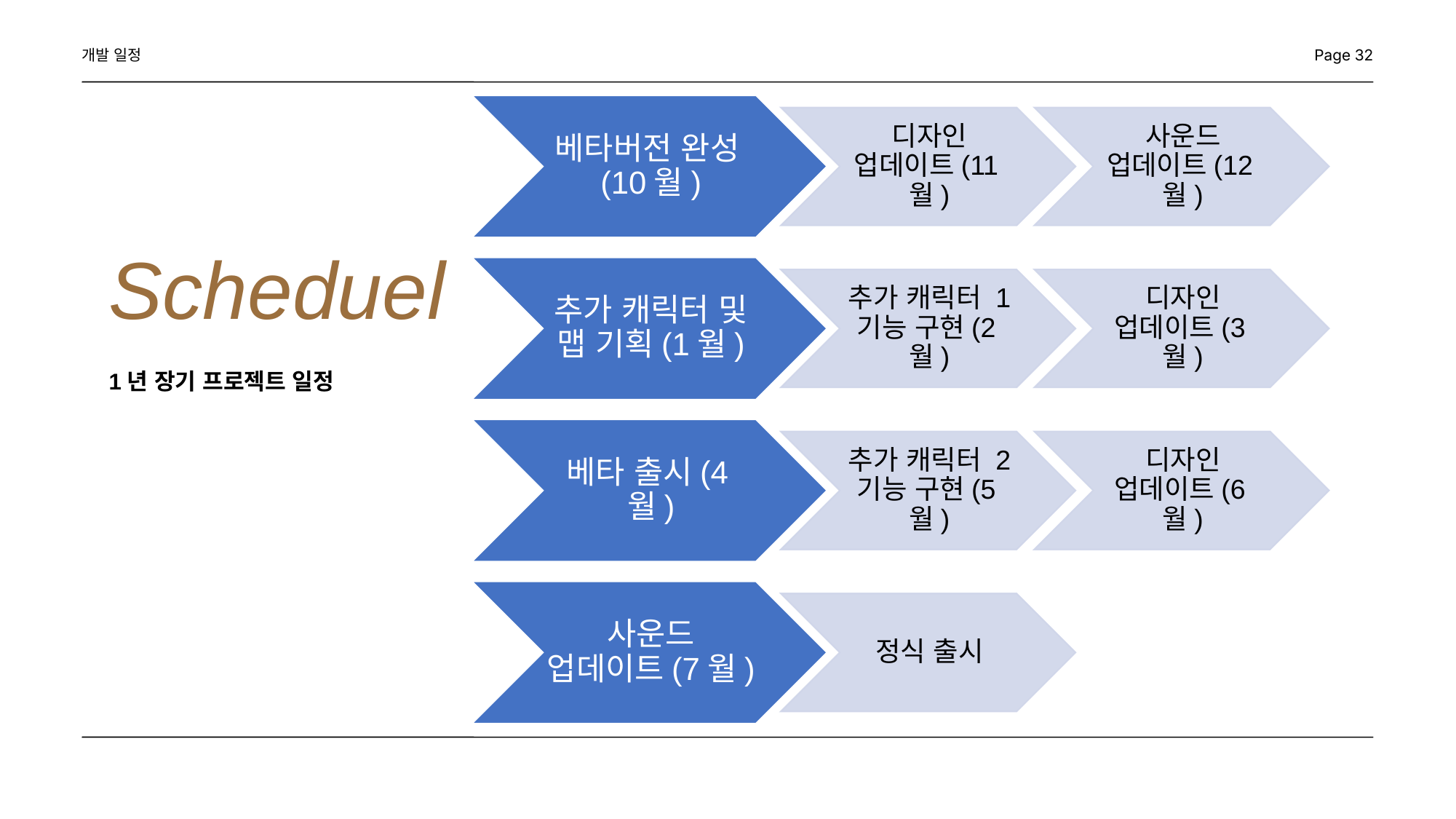

개발 일정
Page 32

베타버전 완성(10월)
디자인 업데이트(11월)
사운드 업데이트(12월)
추가 캐릭터 및 맵 기획(1월)
추가 캐릭터 1 기능 구현(2월)
디자인 업데이트(3월)
베타 출시(4월)
추가 캐릭터 2 기능 구현(5월)
디자인 업데이트(6월)
사운드 업데이트(7월)
정식 출시
Scheduel
1년 장기 프로젝트 일정